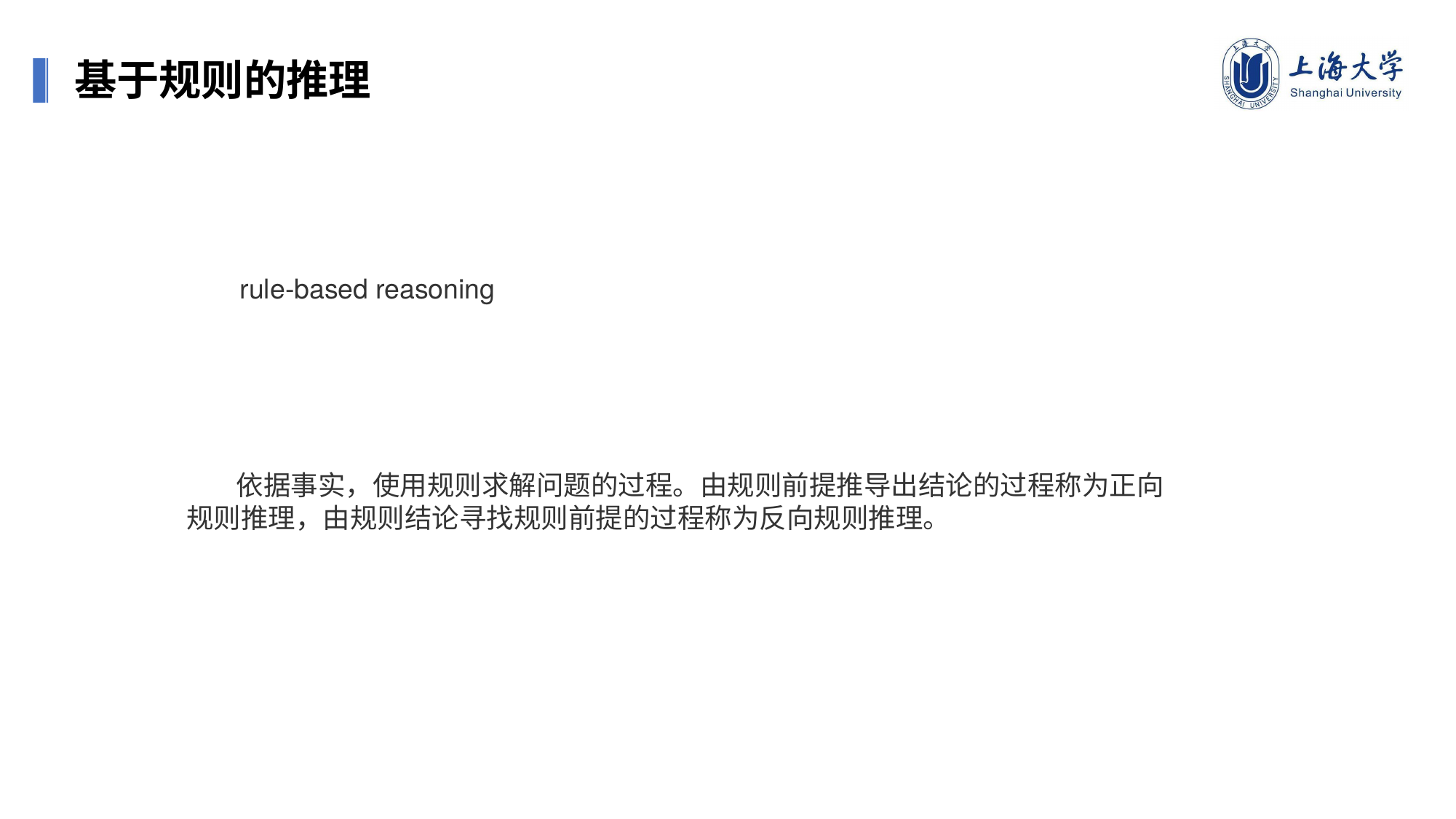

基于规则的推理

       rule-based reasoning

       依据事实，使用规则求解问题的过程。由规则前提推导出结论的过程称为正向规则推理，由规则结论寻找规则前提的过程称为反向规则推理。